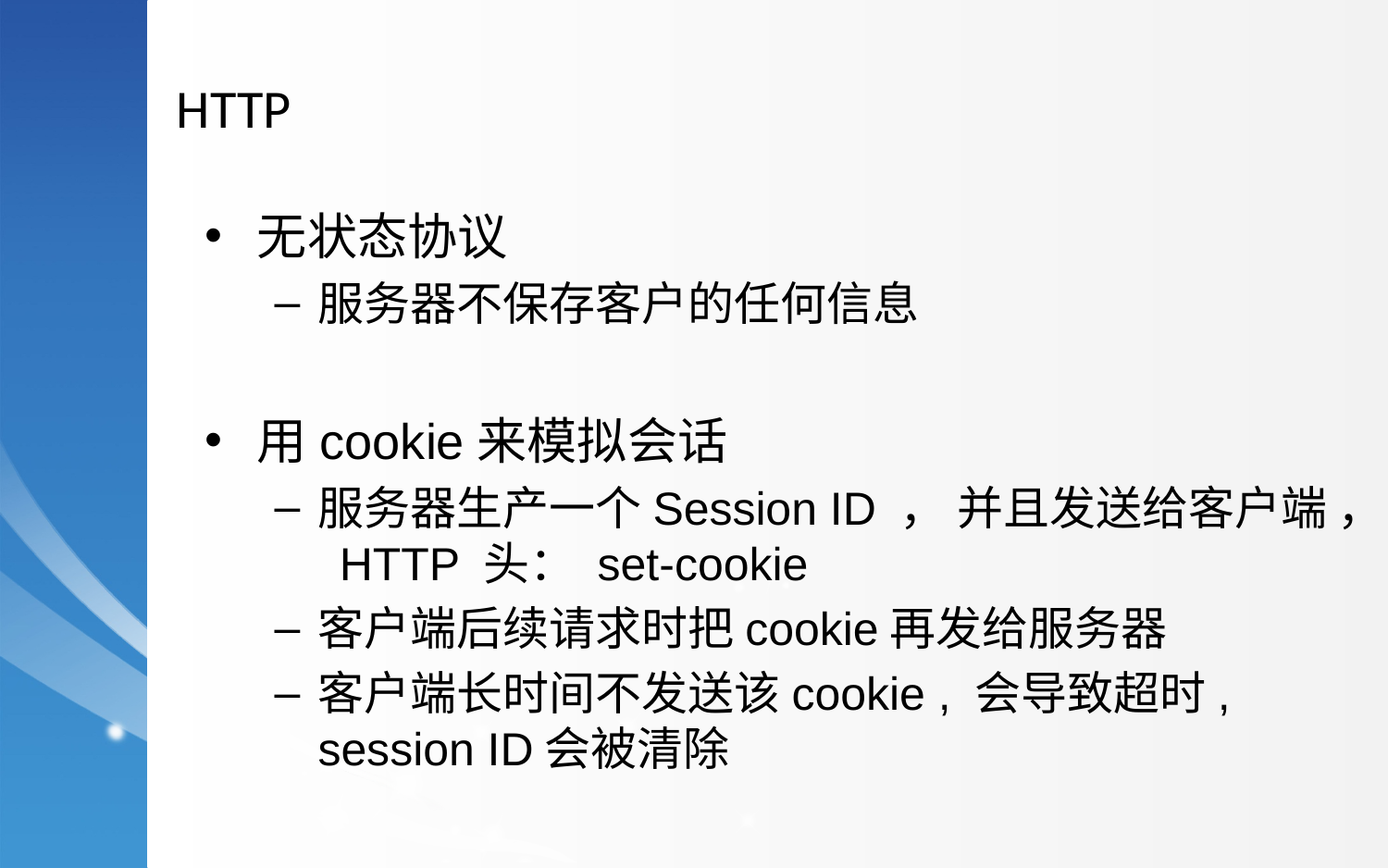

HTTP

无状态协议
服务器不保存客户的任何信息

用cookie来模拟会话
服务器生产一个Session ID ， 并且发送给客户端 ， HTTP 头： set-cookie
客户端后续请求时把cookie再发给服务器
客户端长时间不发送该cookie , 会导致超时,  session ID会被清除